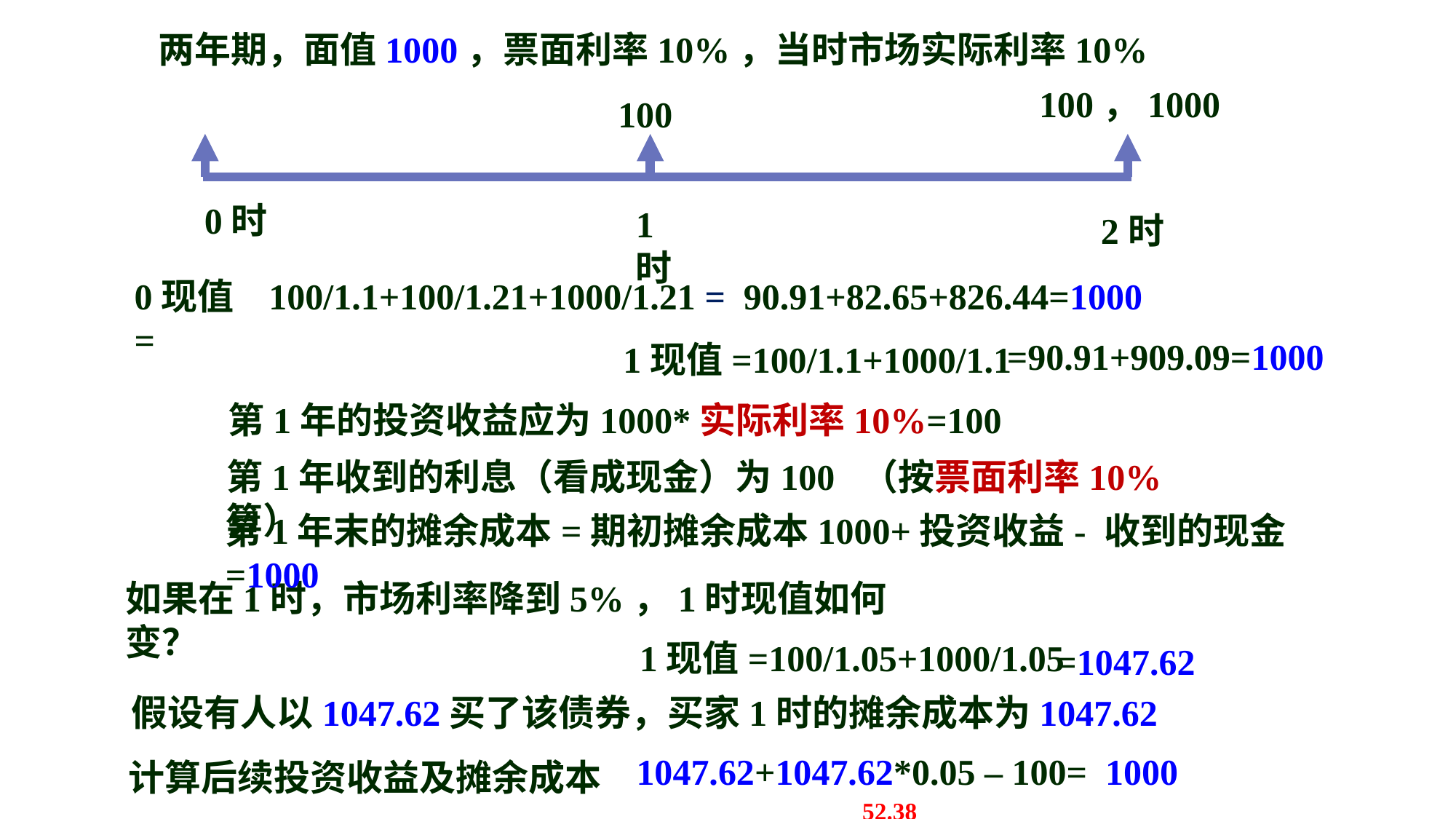

两年期，面值1000，票面利率10%，当时市场实际利率10%
100，1000
100
0时
1时
2时
0现值=
100/1.1+100/1.21+1000/1.21 =  90.91+82.65+826.44=1000
=90.91+909.09=1000
1现值=100/1.1+1000/1.1
第1年的投资收益应为1000*实际利率10%=100
第1年收到的利息（看成现金）为100  （按票面利率10%算）
第1年末的摊余成本=期初摊余成本1000+投资收益- 收到的现金=1000
如果在1时，市场利率降到5%，1时现值如何变？
1现值=100/1.05+1000/1.05
=1047.62
假设有人以1047.62买了该债券，买家1时的摊余成本为1047.62
1047.62+1047.62*0.05 – 100=  1000
52.38
计算后续投资收益及摊余成本